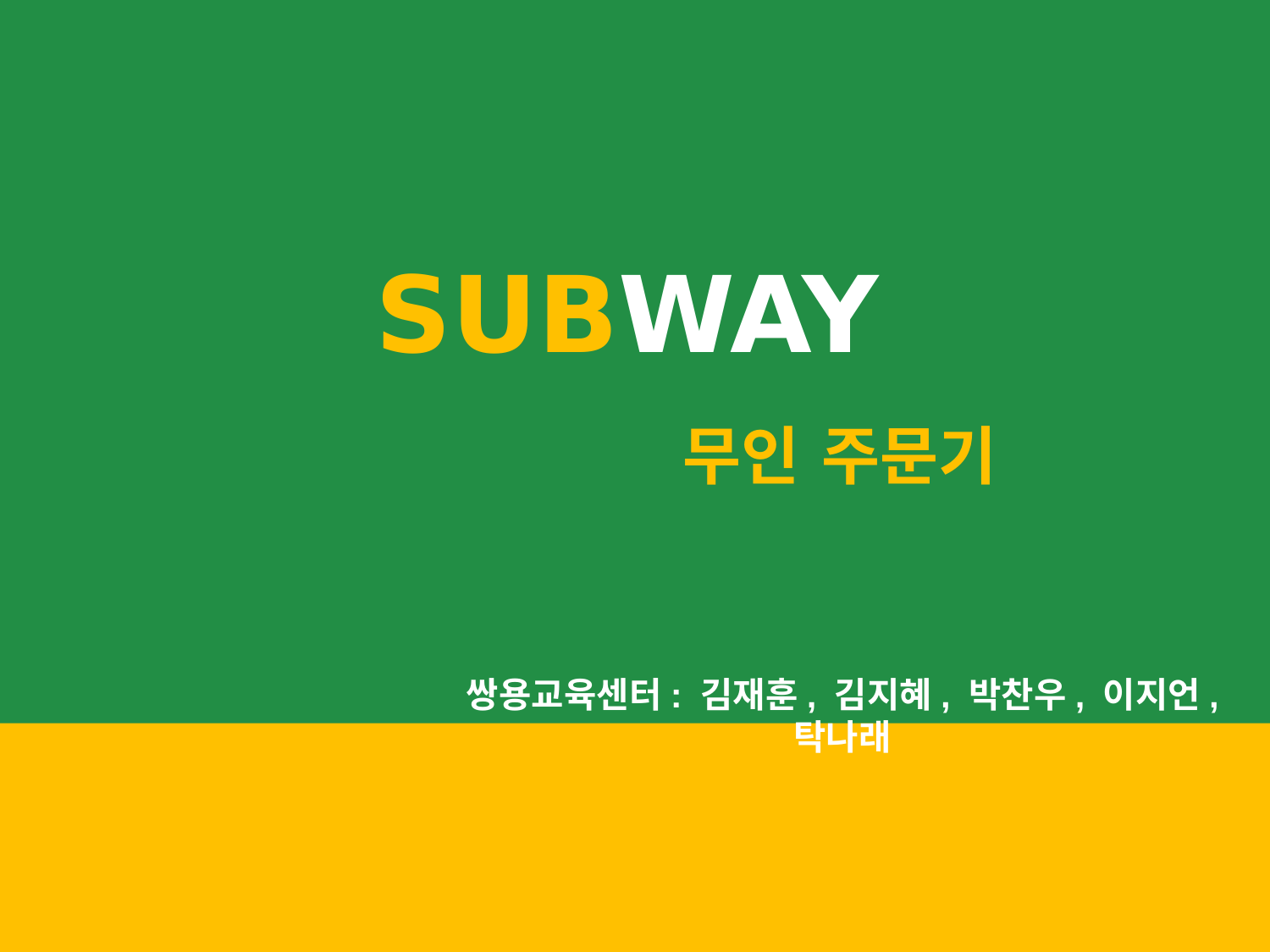

# SUBWAY
                    무인 주문기
쌍용교육센터: 김재훈, 김지혜, 박찬우, 이지언, 탁나래